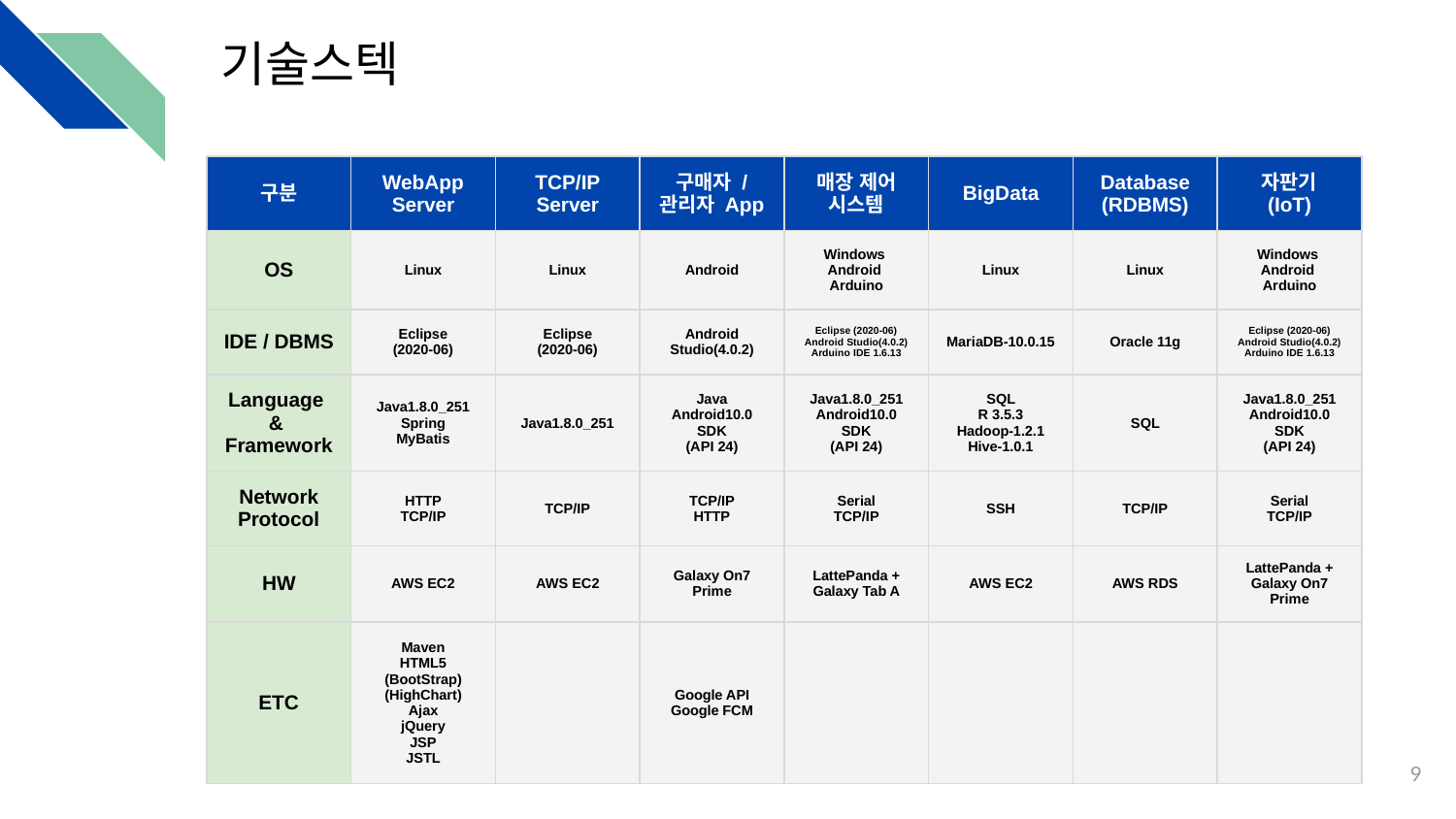

# 기술스텍

| 구분 | WebApp Server | TCP/IP Server | 구매자 / 관리자 App | 매장 제어 시스템 | BigData | Database (RDBMS) | 자판기 (IoT) |
| --- | --- | --- | --- | --- | --- | --- | --- |
| OS | Linux | Linux | Android | Windows Android Arduino | Linux | Linux | Windows Android Arduino |
| IDE / DBMS | Eclipse (2020-06) | Eclipse (2020-06) | Android Studio(4.0.2) | Eclipse (2020-06) Android Studio(4.0.2) Arduino IDE 1.6.13 | MariaDB-10.0.15 | Oracle 11g | Eclipse (2020-06) Android Studio(4.0.2) Arduino IDE 1.6.13 |
| Language & Framework | Java1.8.0\_251 Spring MyBatis | Java1.8.0\_251 | Java Android10.0 SDK (API 24) | Java1.8.0\_251 Android10.0 SDK (API 24) | SQL R 3.5.3 Hadoop-1.2.1 Hive-1.0.1 | SQL | Java1.8.0\_251 Android10.0 SDK (API 24) |
| Network Protocol | HTTP TCP/IP | TCP/IP | TCP/IP HTTP | Serial TCP/IP | SSH | TCP/IP | Serial TCP/IP |
| HW | AWS EC2 | AWS EC2 | Galaxy On7 Prime | LattePanda + Galaxy Tab A | AWS EC2 | AWS RDS | LattePanda + Galaxy On7 Prime |
| ETC | Maven HTML5 (BootStrap) (HighChart) Ajax jQuery JSP JSTL |  | Google API Google FCM |  |  |  |  |
9